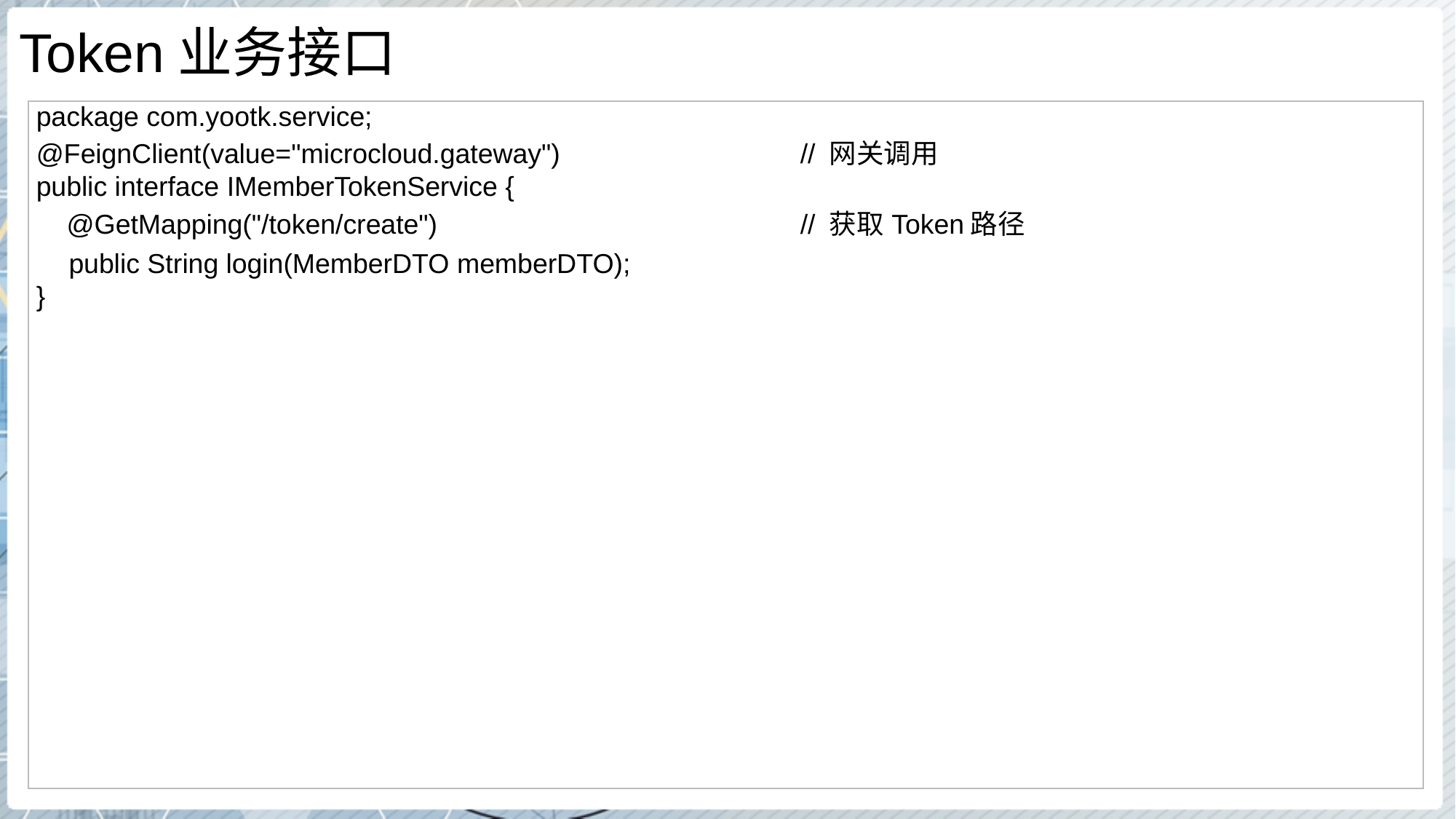

# Token业务接口
| package com.yootk.service; @FeignClient(value="microcloud.gateway") // 网关调用 public interface IMemberTokenService { @GetMapping("/token/create") // 获取Token路径 public String login(MemberDTO memberDTO); } |
| --- |